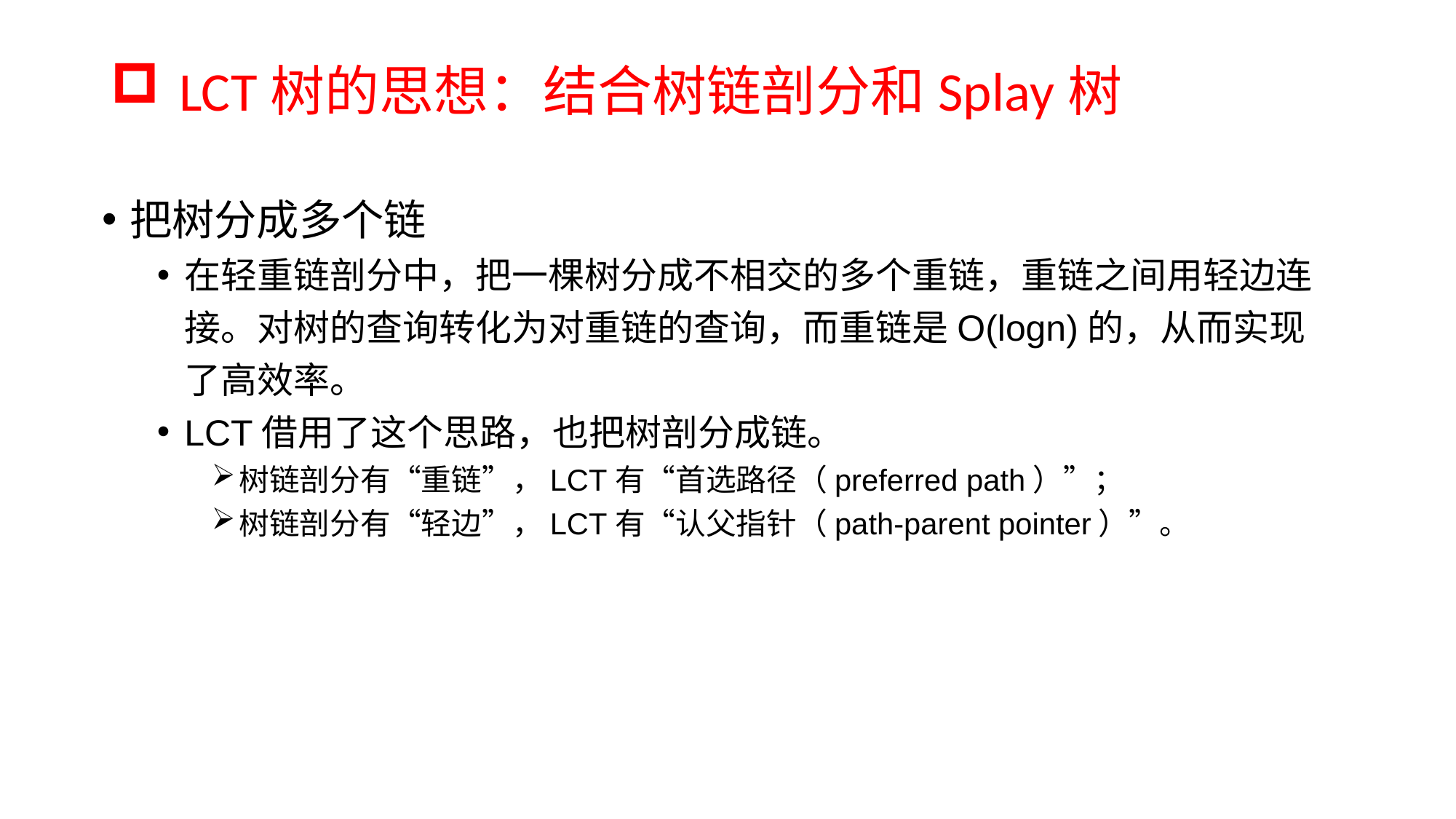

# LCT树的思想：结合树链剖分和Splay树
把树分成多个链
在轻重链剖分中，把一棵树分成不相交的多个重链，重链之间用轻边连接。对树的查询转化为对重链的查询，而重链是O(logn)的，从而实现了高效率。
LCT借用了这个思路，也把树剖分成链。
树链剖分有“重链”，LCT有“首选路径（preferred path）”；
树链剖分有“轻边”，LCT有“认父指针（path-parent pointer）”。